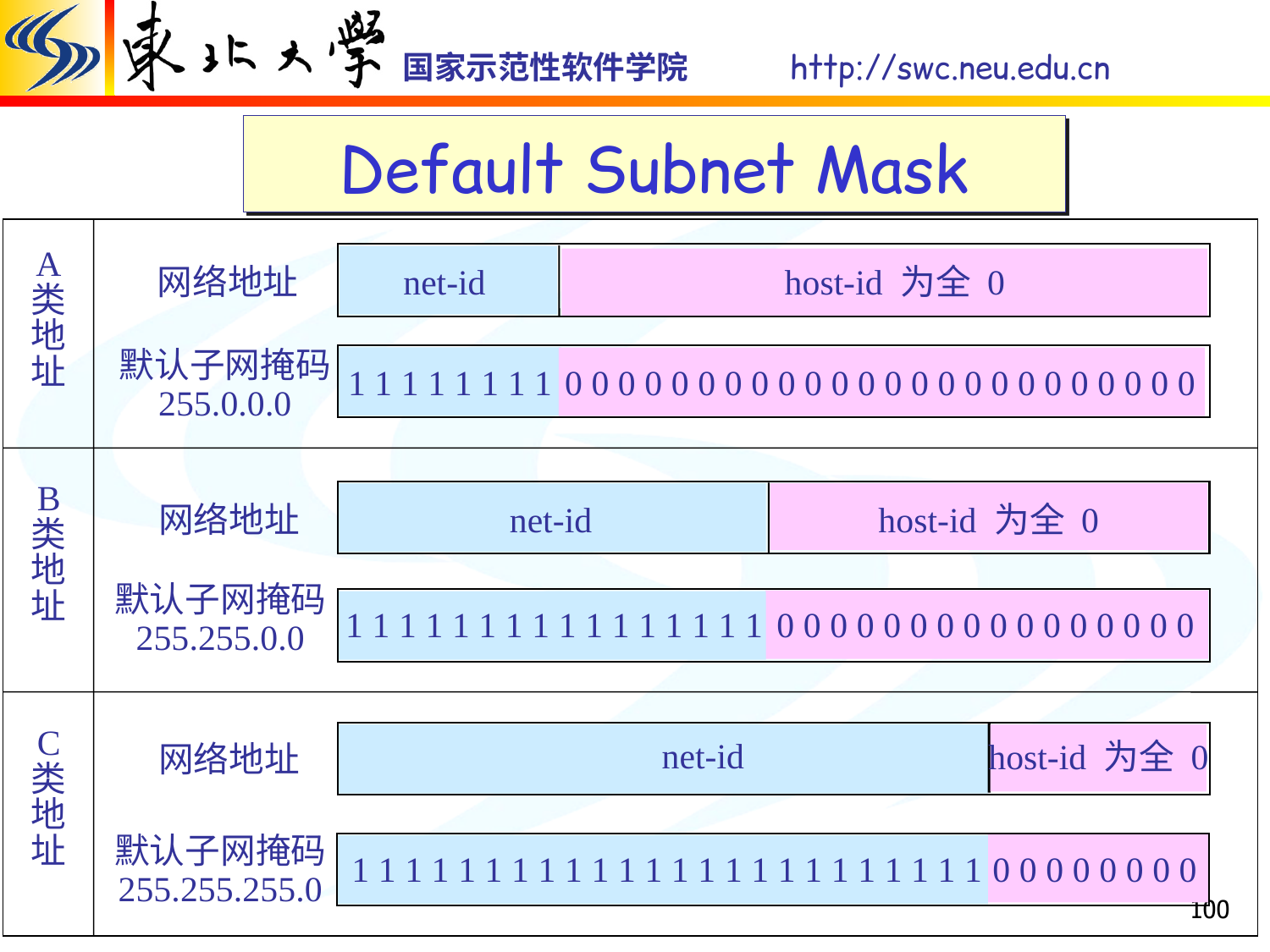

# Default Subnet Mask

A
类
地
址

网络地址
net-id
host-id 为全 0
默认子网掩码
255.0.0.0

1 1 1 1 1 1 1 1
0 0 0 0 0 0 0 0 0 0 0 0 0 0 0 0 0 0 0 0 0 0 0 0

B
类
地
址

网络地址
net-id
host-id 为全 0
默认子网掩码
255.255.0.0

1 1 1 1 1 1 1 1 1 1 1 1 1 1 1 1
0 0 0 0 0 0 0 0 0 0 0 0 0 0 0 0

C
类
地
址

net-id
host-id 为全 0
网络地址
默认子网掩码
255.255.255.0

1 1 1 1 1 1 1 1 1 1 1 1 1 1 1 1 1 1 1 1 1 1 1 1
0 0 0 0 0 0 0 0
100